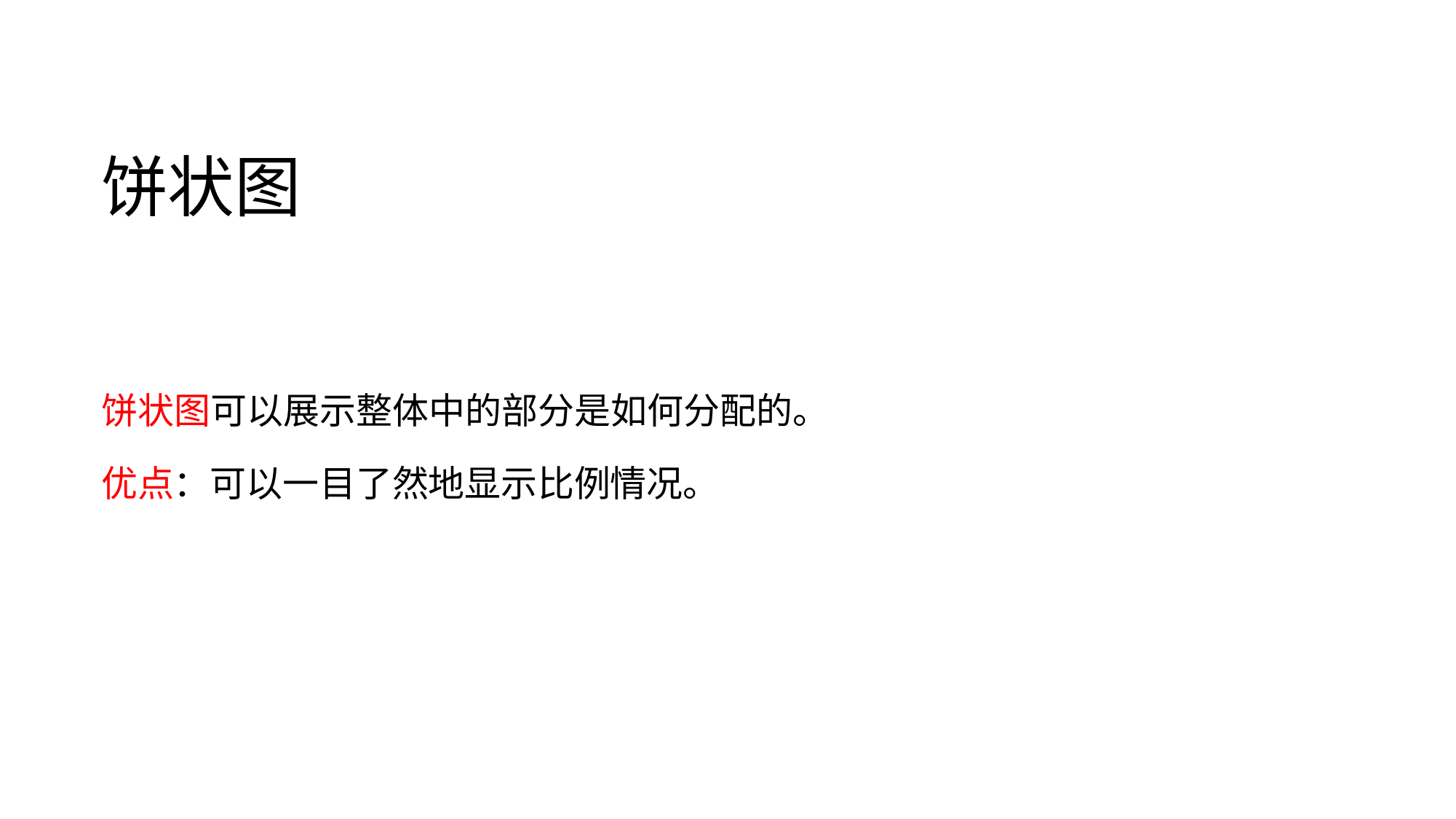

# 饼状图 饼状图可以展示整体中的部分是如何分配的。 优点：可以一目了然地显示比例情况。